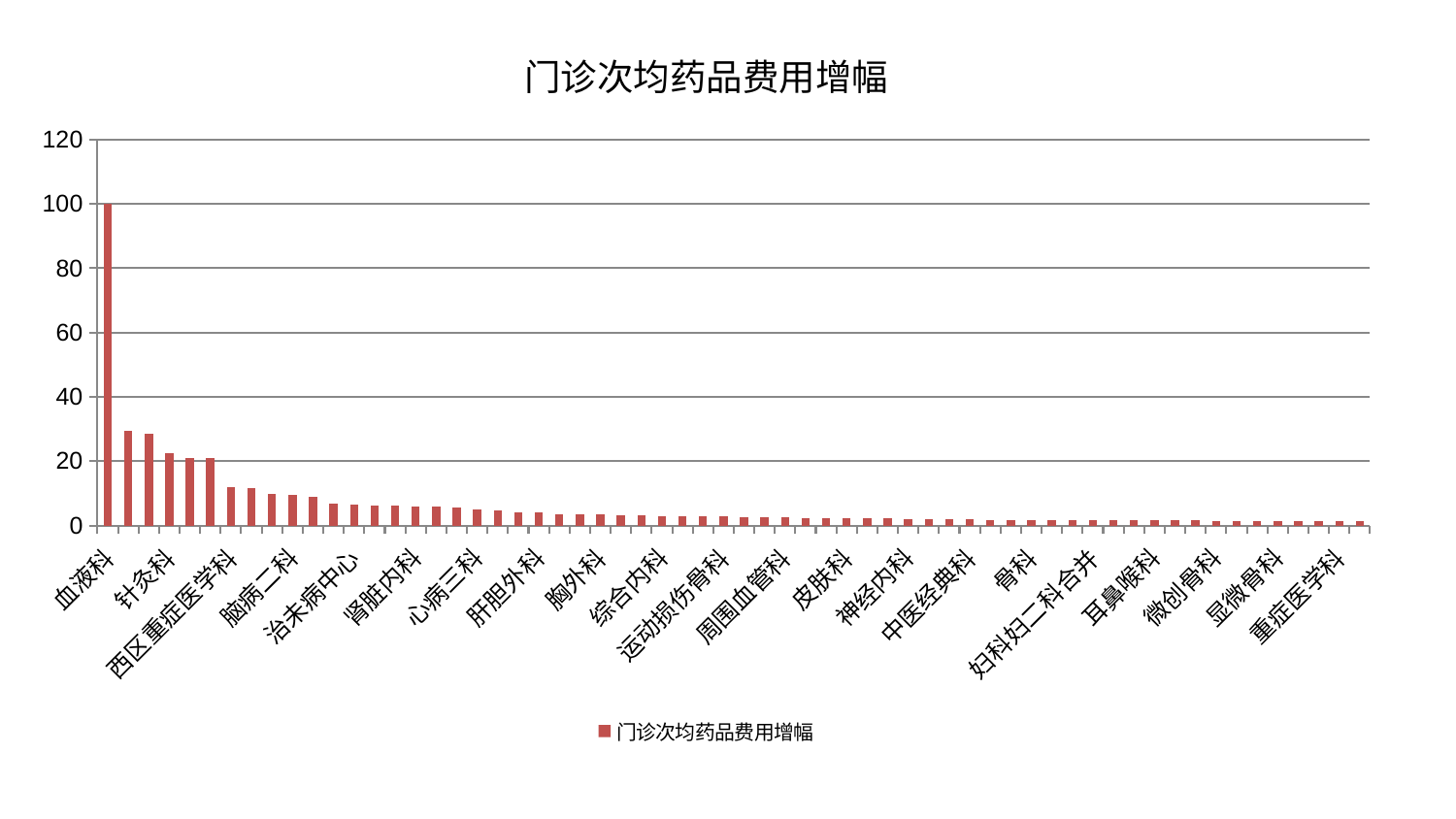

### Chart: 门诊次均药品费用增幅

| Category | 门诊次均药品费用增幅 |
|---|---|
| 血液科 | 100.0 |
| 泌尿外科 | 29.284643678267724 |
| 小儿推拿科 | 28.655875173315195 |
| 针灸科 | 22.495886997293784 |
| 肛肠科 | 21.05076750498963 |
| 东区重症医学科 | 20.968794450357784 |
| 西区重症医学科 | 11.979170869583257 |
| 眼科 | 11.600919330155387 |
| 消化内科 | 9.7676437999643 |
| 脑病二科 | 9.396967874709944 |
| 创伤骨科 | 8.899148369830813 |
| 男科 | 6.857723745514537 |
| 治未病中心 | 6.3785029312491535 |
| 康复科 | 6.331130496935246 |
| 普通外科 | 6.234868462116183 |
| 肾脏内科 | 5.8877090326780595 |
| 妇二科 | 5.796895157415575 |
| 脾胃科消化科合并 | 5.630351619894993 |
| 心病三科 | 4.994215548702191 |
| 小儿骨科 | 4.586489965123887 |
| 妇科 | 4.1851993696313174 |
| 肝胆外科 | 4.117257876736997 |
| 脑病一科 | 3.509243319282971 |
| 肿瘤内科 | 3.3370253594365074 |
| 胸外科 | 3.336725084525527 |
| 儿科 | 3.2135224314038267 |
| 心病四科 | 3.0899821154794456 |
| 综合内科 | 2.8601415398031707 |
| 乳腺甲状腺外科 | 2.8290756149114005 |
| 肝病科 | 2.768771866602146 |
| 运动损伤骨科 | 2.7512999680140835 |
| 肾病科 | 2.6997043296714867 |
| 老年医学科 | 2.6259955438078673 |
| 周围血管科 | 2.5602545036184368 |
| 内分泌科 | 2.4060407543447146 |
| 风湿病科 | 2.2721885322453823 |
| 皮肤科 | 2.263029895947017 |
| 美容皮肤科 | 2.2341114384428 |
| 脑病三科 | 2.219999698952452 |
| 神经内科 | 2.068444355977873 |
| 医院 | 1.9332016593195598 |
| 呼吸内科 | 1.8761647133547232 |
| 中医经典科 | 1.8566061441937174 |
| 推拿科 | 1.8171294326573197 |
| 心病二科 | 1.8090968534918304 |
| 骨科 | 1.7741124090441767 |
| 神经外科 | 1.7527861941579714 |
| 心血管内科 | 1.7079354480971805 |
| 妇科妇二科合并 | 1.6954846548719507 |
| 产科 | 1.6327146629170035 |
| 脊柱骨科 | 1.5379140655486039 |
| 耳鼻喉科 | 1.5253163951664563 |
| 东区肾病科 | 1.5251350908685892 |
| 关节骨科 | 1.5188178717112457 |
| 微创骨科 | 1.4753180424565497 |
| 脾胃病科 | 1.4325778779490472 |
| 身心医学科 | 1.4282985399702537 |
| 显微骨科 | 1.3833136409568105 |
| 口腔科 | 1.3207706670855857 |
| 心病一科 | 1.31210164597967 |
| 重症医学科 | 1.2988512431716905 |
| 中医外治中心 | 1.2752319082331949 |
212